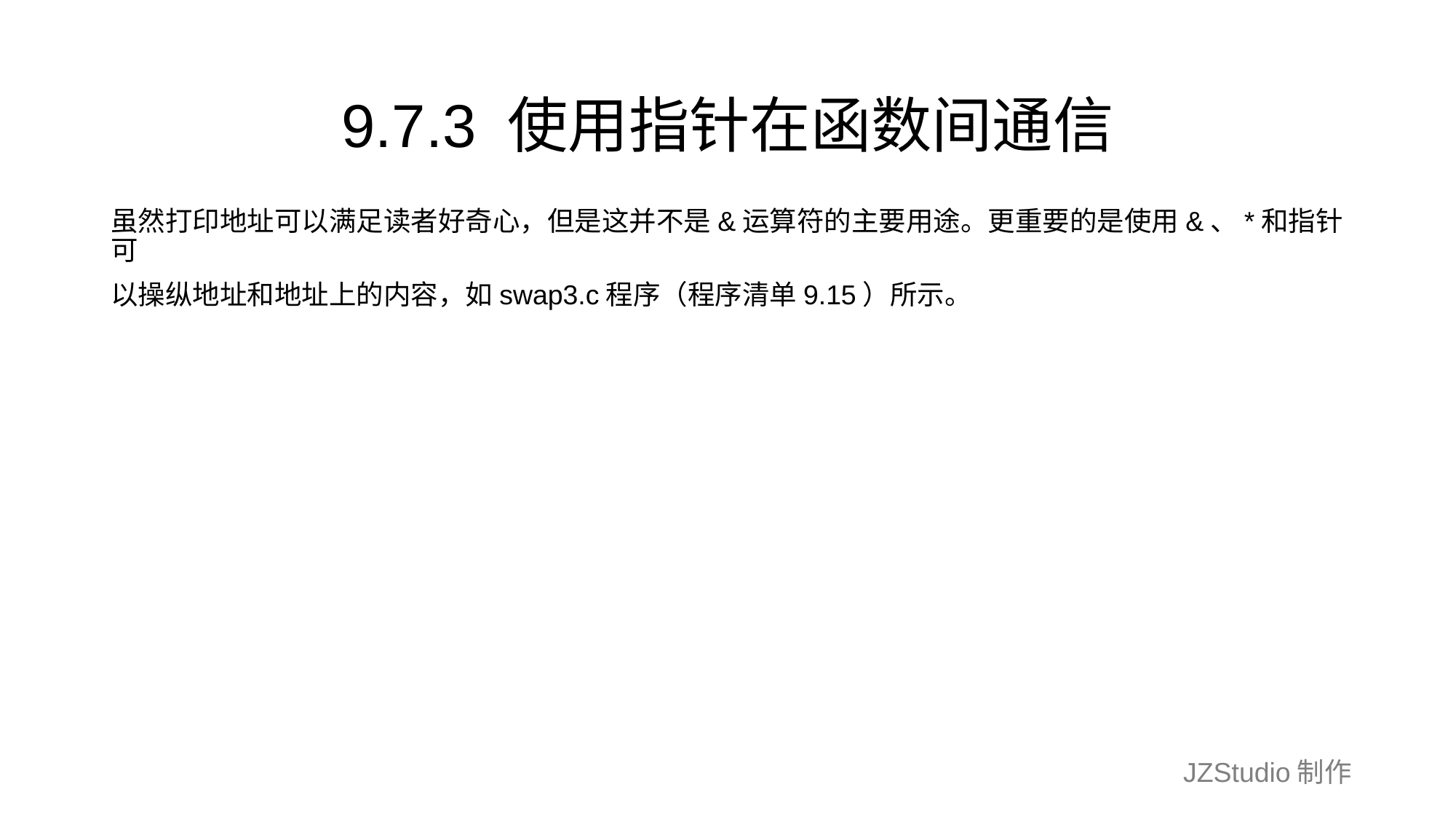

# 9.7.3 使用指针在函数间通信
虽然打印地址可以满足读者好奇心，但是这并不是&运算符的主要用途。更重要的是使用&、*和指针可
以操纵地址和地址上的内容，如swap3.c程序（程序清单9.15）所示。